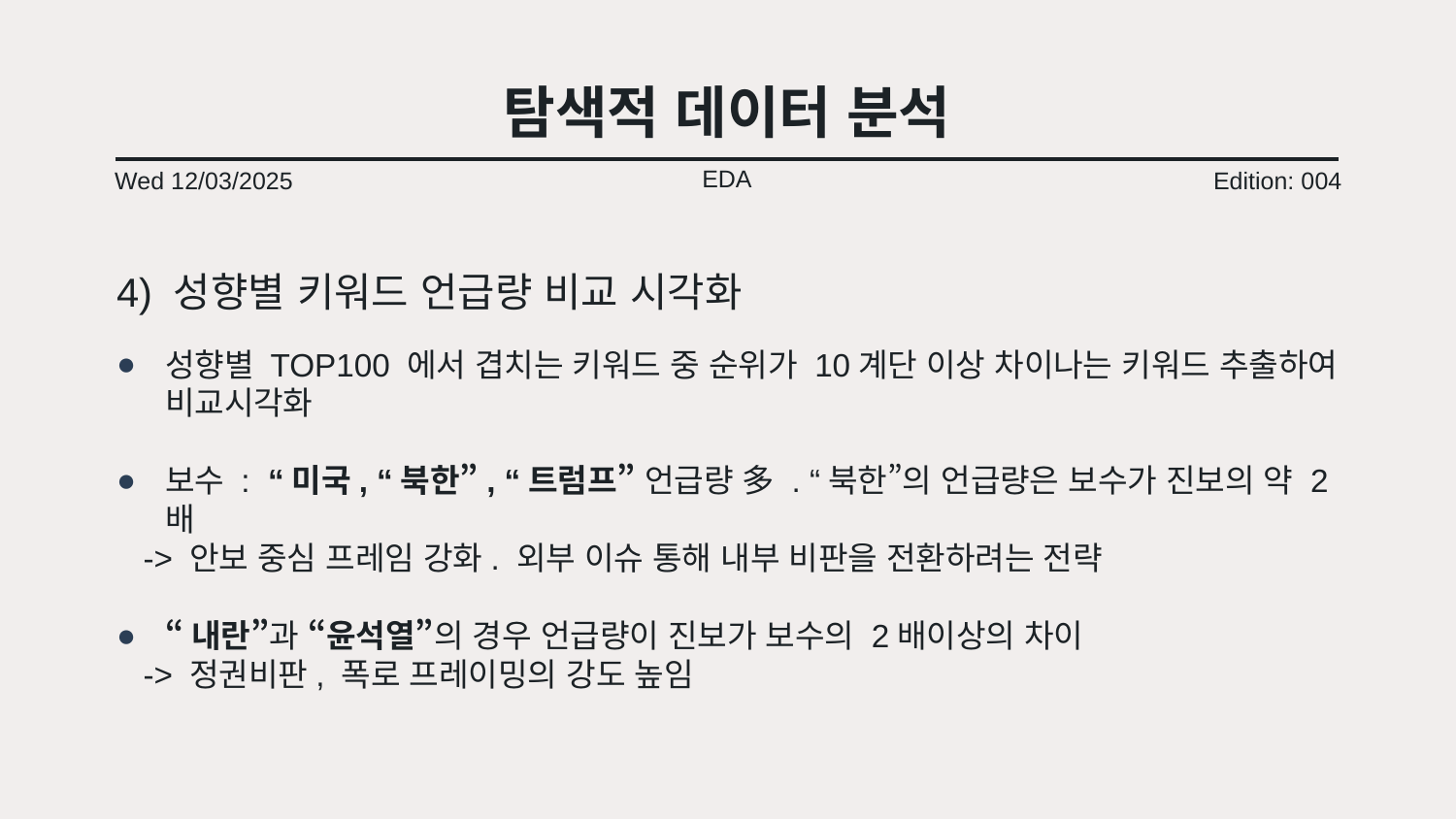

# 탐색적 데이터 분석
EDA
Wed 12/03/2025
Edition: 004
4) 성향별 키워드 언급량 비교 시각화

성향별 TOP100 에서 겹치는 키워드 중 순위가 10계단 이상 차이나는 키워드 추출하여 비교시각화

보수 :  “미국, “북한”, “트럼프” 언급량 多 . “북한”의 언급량은 보수가 진보의 약 2배
   -> 안보 중심 프레임 강화. 외부 이슈 통해 내부 비판을 전환하려는 전략

“내란”과 “윤석열”의 경우 언급량이 진보가 보수의 2배이상의 차이
   -> 정권비판, 폭로 프레이밍의 강도 높임